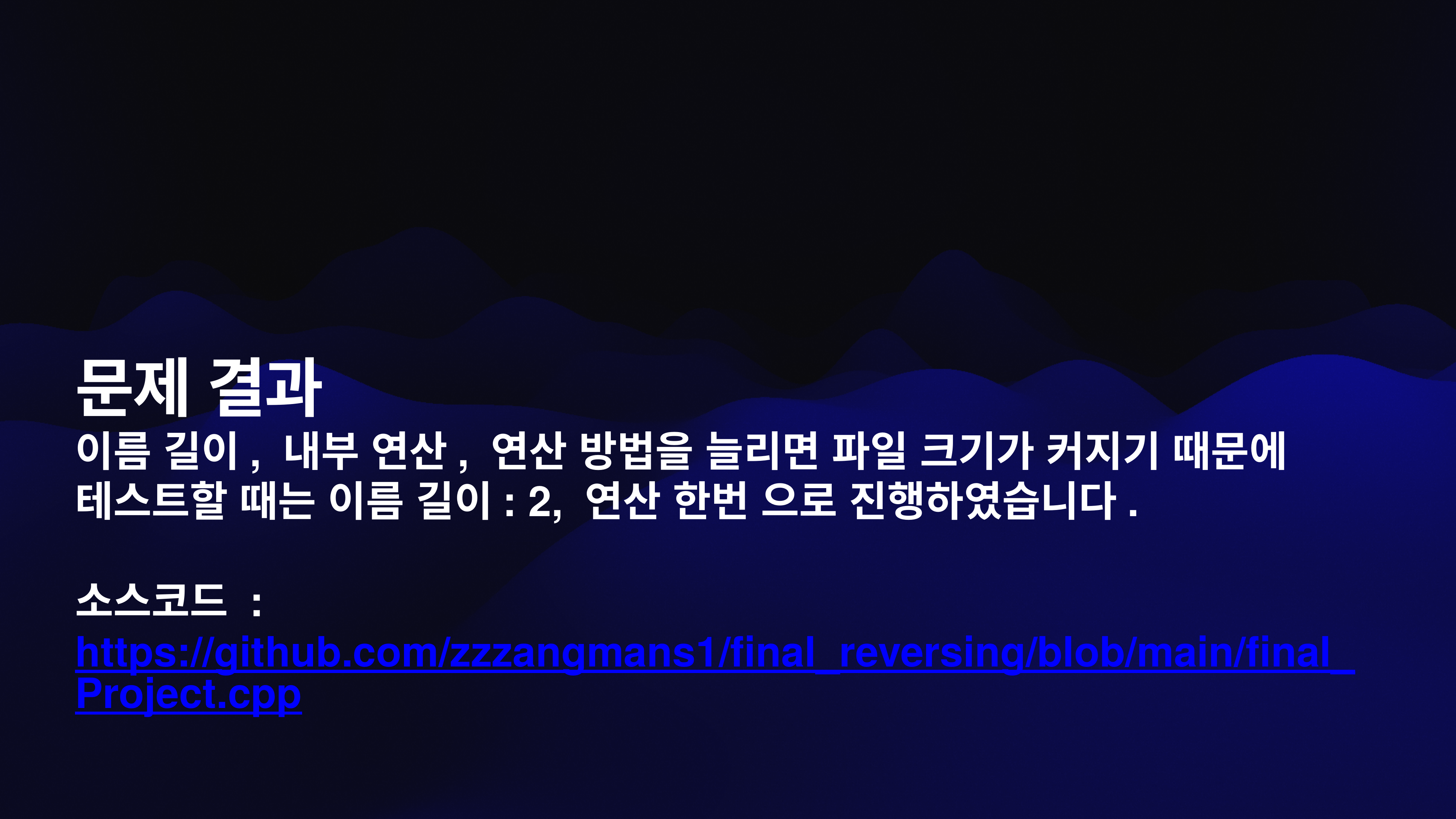

# 문제 결과
이름 길이, 내부 연산, 연산 방법을 늘리면 파일 크기가 커지기 때문에 테스트할 때는 이름 길이: 2, 연산 한번 으로 진행하였습니다.

소스코드 : https://github.com/zzzangmans1/final_reversing/blob/main/final_Project.cpp